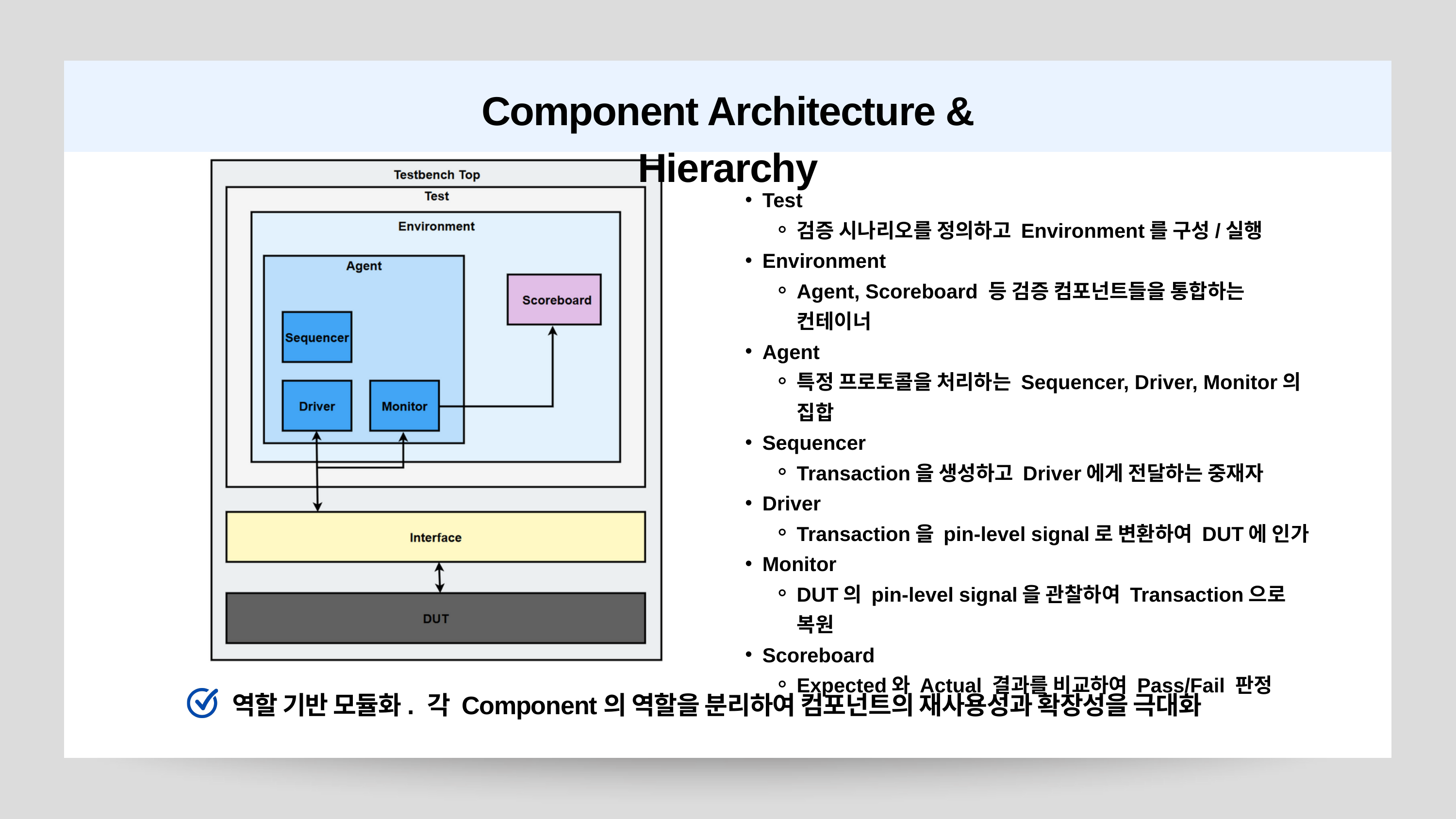

Component Architecture & Hierarchy

Test
검증 시나리오를 정의하고 Environment를 구성/실행
Environment
Agent, Scoreboard 등 검증 컴포넌트들을 통합하는 컨테이너
Agent
특정 프로토콜을 처리하는 Sequencer, Driver, Monitor의 집합
Sequencer
Transaction을 생성하고 Driver에게 전달하는 중재자
Driver
Transaction을 pin-level signal로 변환하여 DUT에 인가
Monitor
DUT의 pin-level signal을 관찰하여 Transaction으로 복원
Scoreboard
Expected와 Actual 결과를 비교하여 Pass/Fail 판정

역할 기반 모듈화. 각 Component의 역할을 분리하여 컴포넌트의 재사용성과 확장성을 극대화